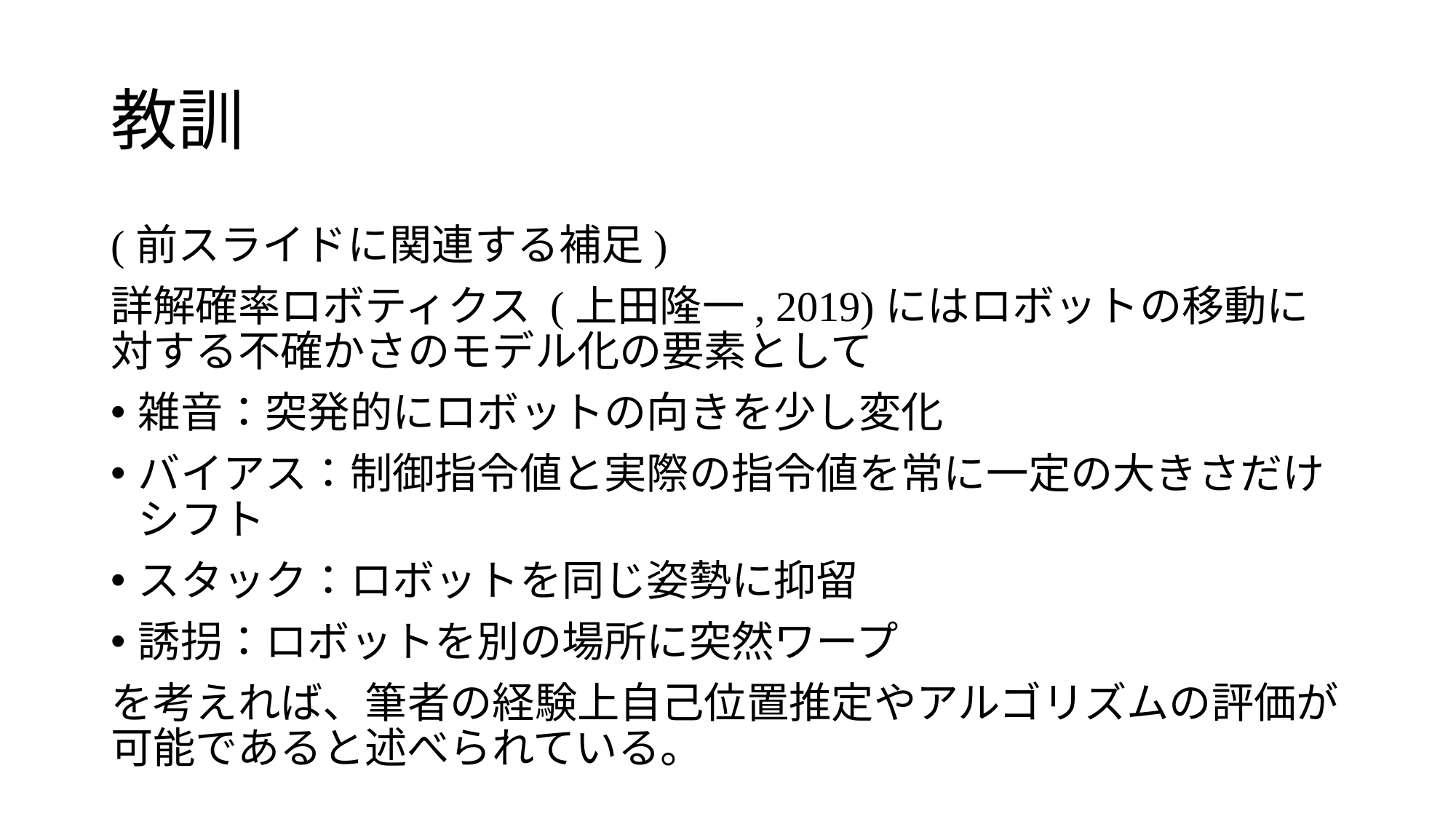

# 教訓
(前スライドに関連する補足)
詳解確率ロボティクス (上田隆一, 2019)にはロボットの移動に対する不確かさのモデル化の要素として
雑音：突発的にロボットの向きを少し変化
バイアス：制御指令値と実際の指令値を常に一定の大きさだけシフト
スタック：ロボットを同じ姿勢に抑留
誘拐：ロボットを別の場所に突然ワープ
を考えれば、筆者の経験上自己位置推定やアルゴリズムの評価が可能であると述べられている。